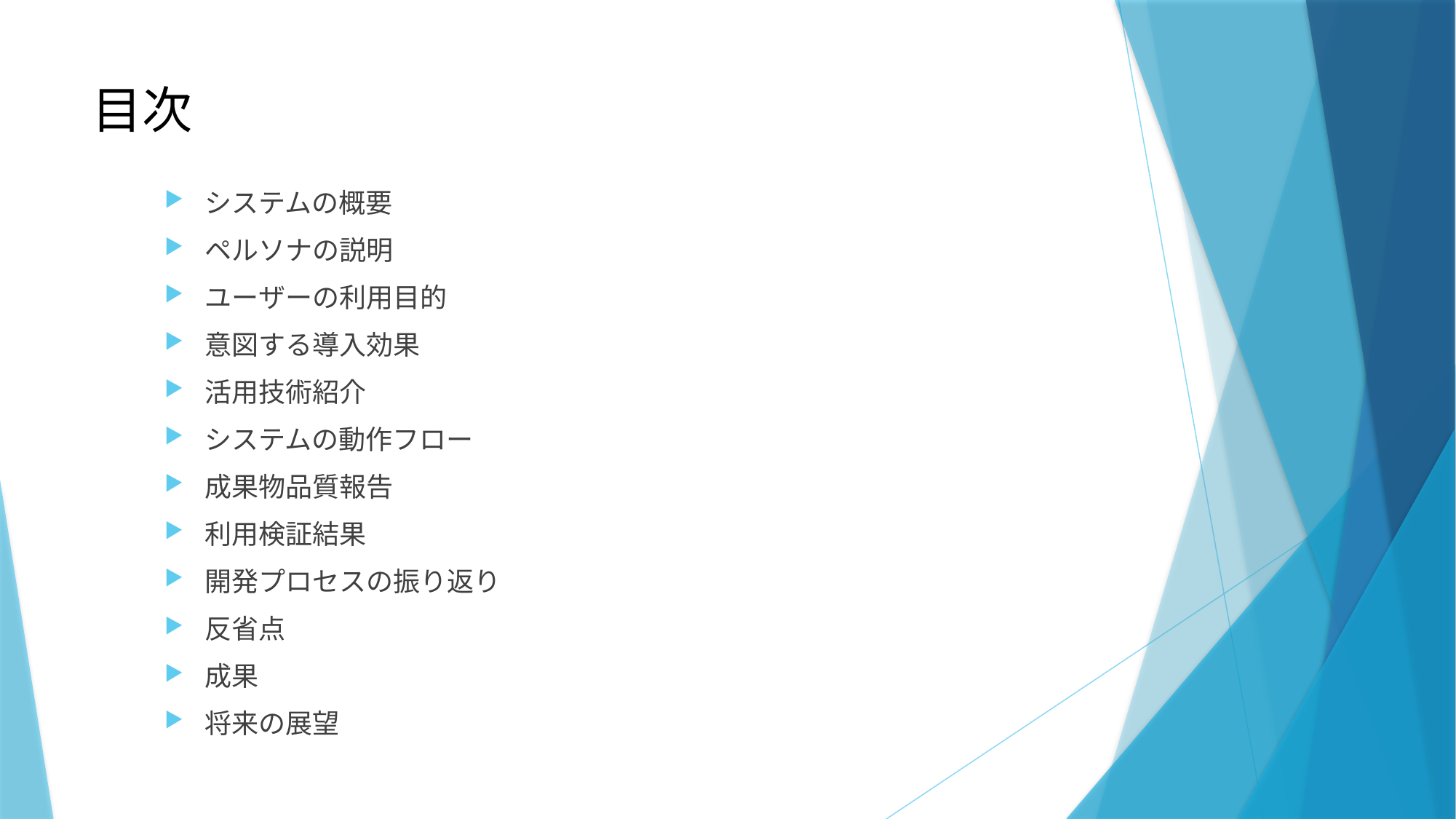

# 目次
システムの概要
ペルソナの説明
ユーザーの利用目的
意図する導入効果
活用技術紹介
システムの動作フロー
成果物品質報告
利用検証結果
開発プロセスの振り返り
反省点
成果
将来の展望